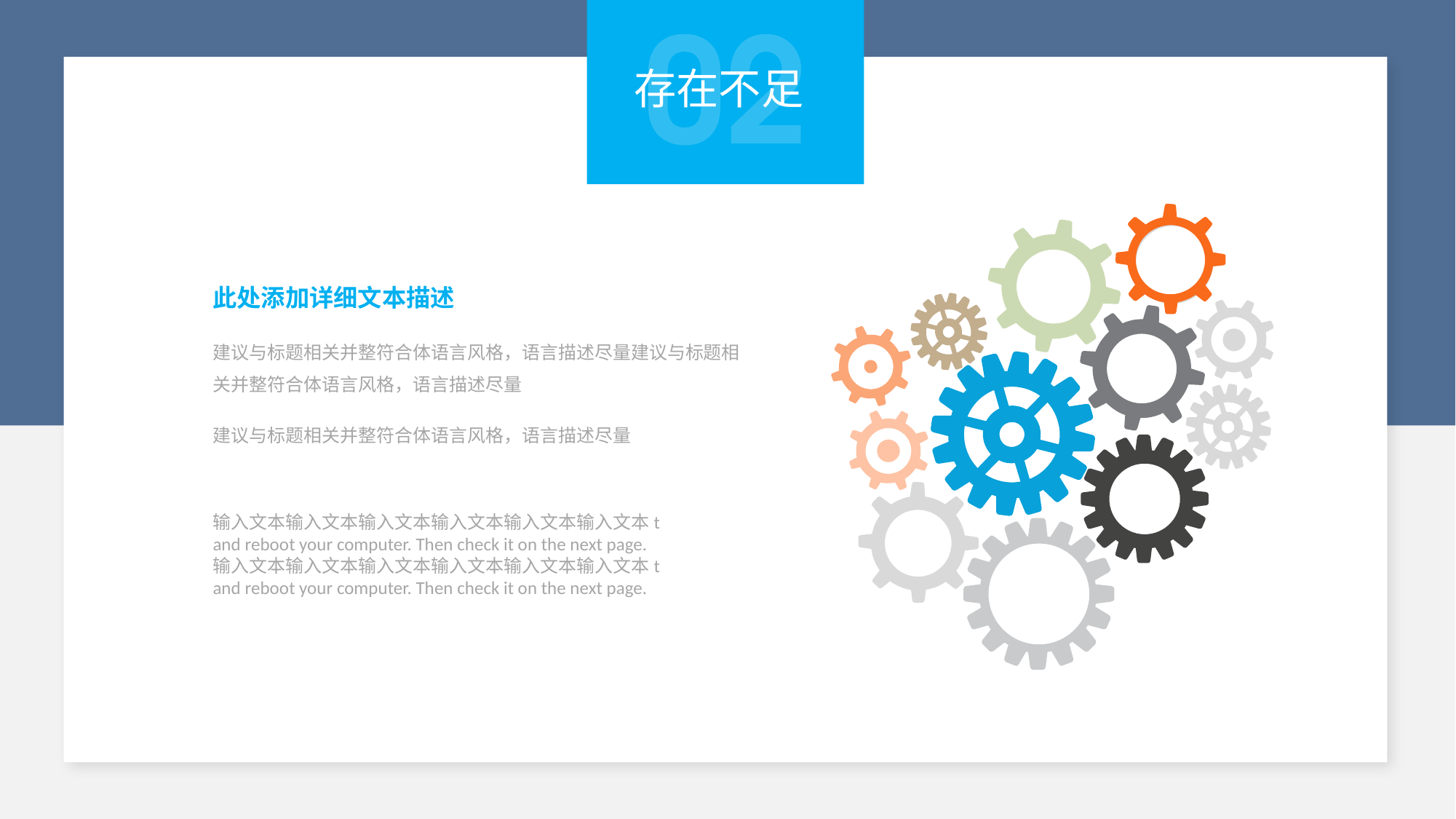

02
存在不足

此处添加详细文本描述
建议与标题相关并整符合体语言风格，语言描述尽量建议与标题相关并整符合体语言风格，语言描述尽量
建议与标题相关并整符合体语言风格，语言描述尽量

输入文本输入文本输入文本输入文本输入文本输入文本t and reboot your computer. Then check it on the next page. 输入文本输入文本输入文本输入文本输入文本输入文本t and reboot your computer. Then check it on the next page.